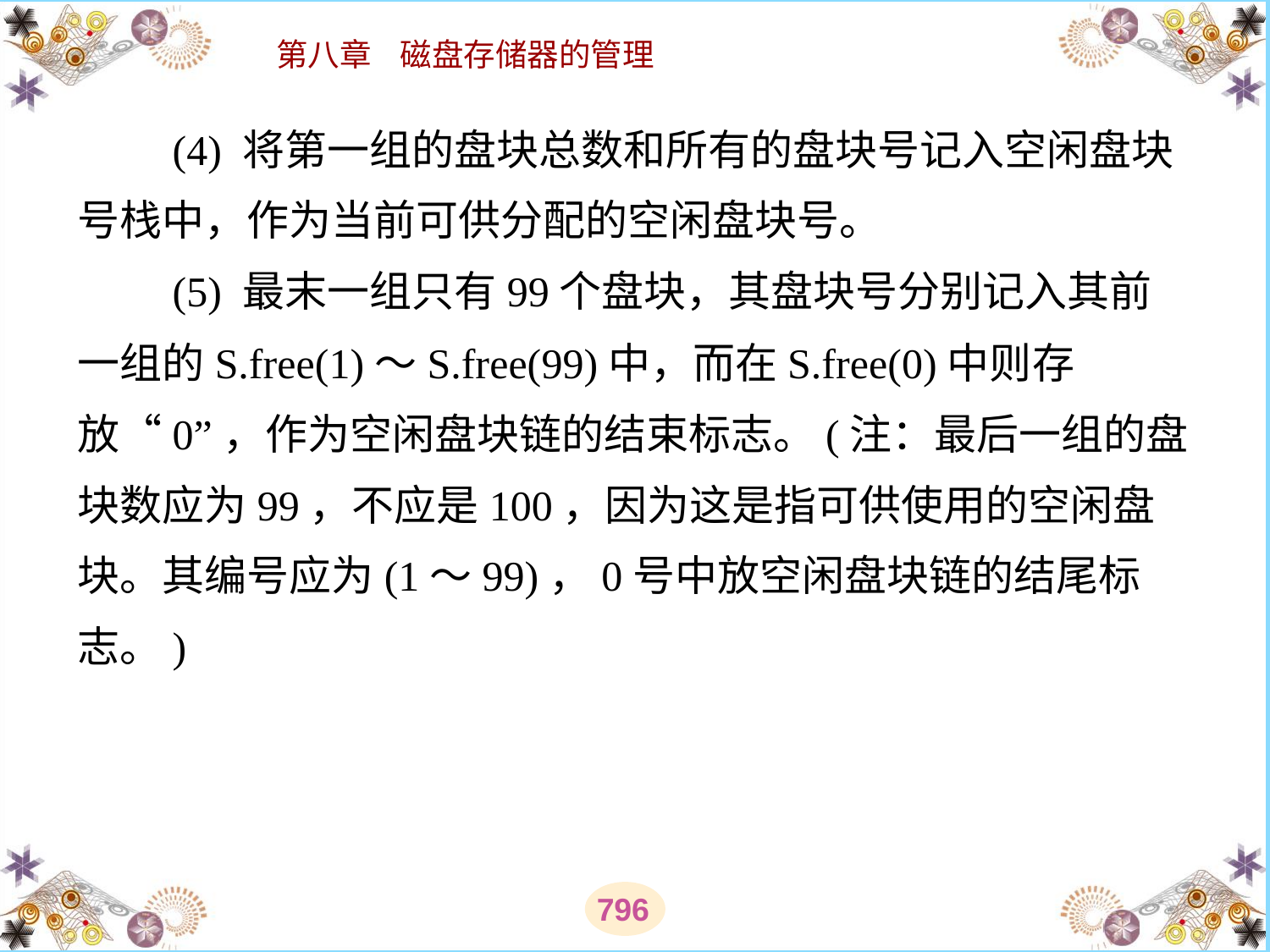

# (4) 将第一组的盘块总数和所有的盘块号记入空闲盘块号栈中，作为当前可供分配的空闲盘块号。 　　(5) 最末一组只有99个盘块，其盘块号分别记入其前一组的S.free(1)～S.free(99)中，而在S.free(0)中则存放“0”，作为空闲盘块链的结束标志。(注：最后一组的盘块数应为99，不应是100，因为这是指可供使用的空闲盘块。其编号应为(1～99)，0号中放空闲盘块链的结尾标志。)